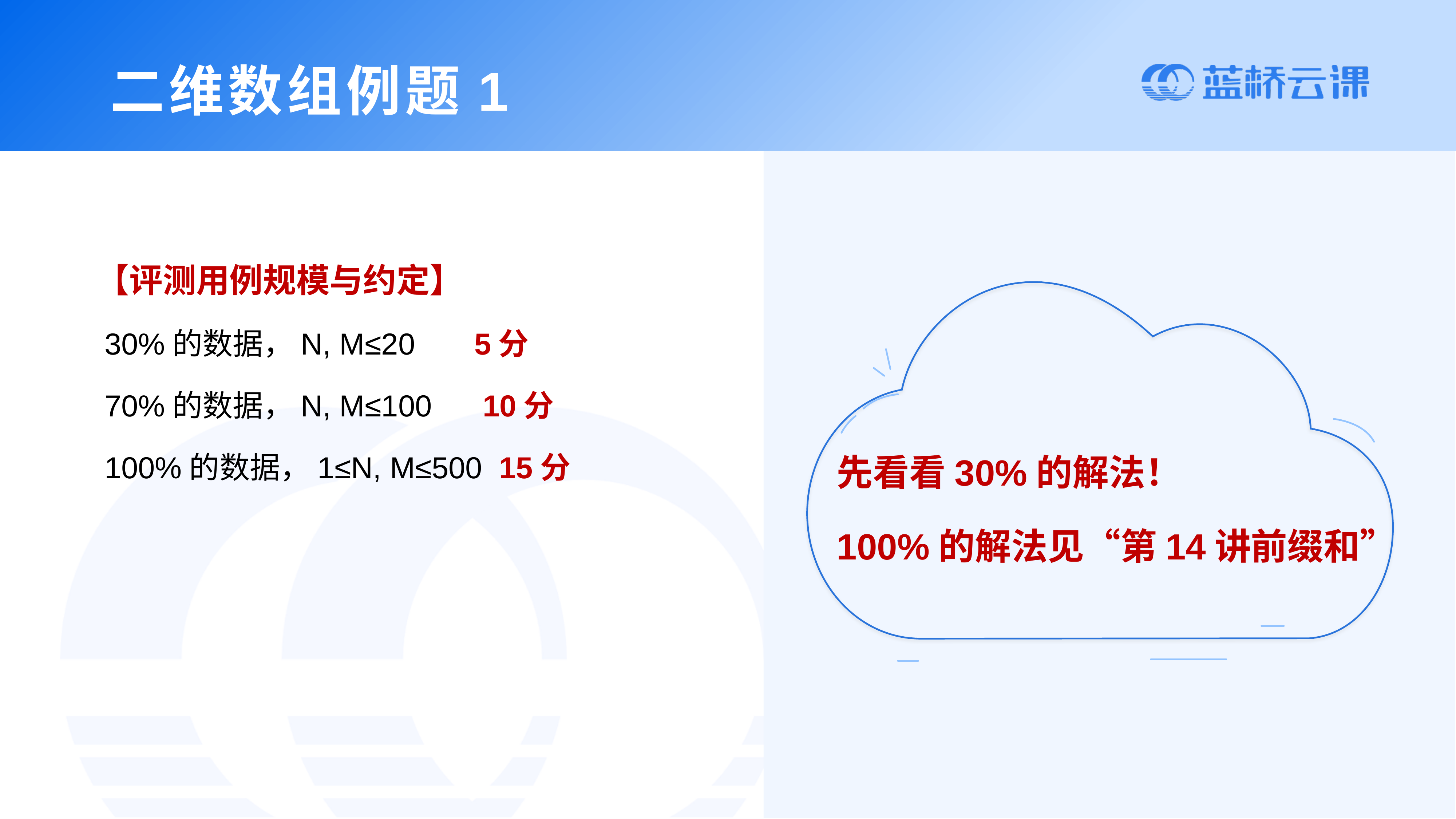

二维数组例题1
【评测用例规模与约定】
 30%的数据，N, M≤20       5分
 70%的数据，N, M≤100      10分
 100%的数据，1≤N, M≤500  15分

先看看30%的解法！
100%的解法见“第14讲前缀和”